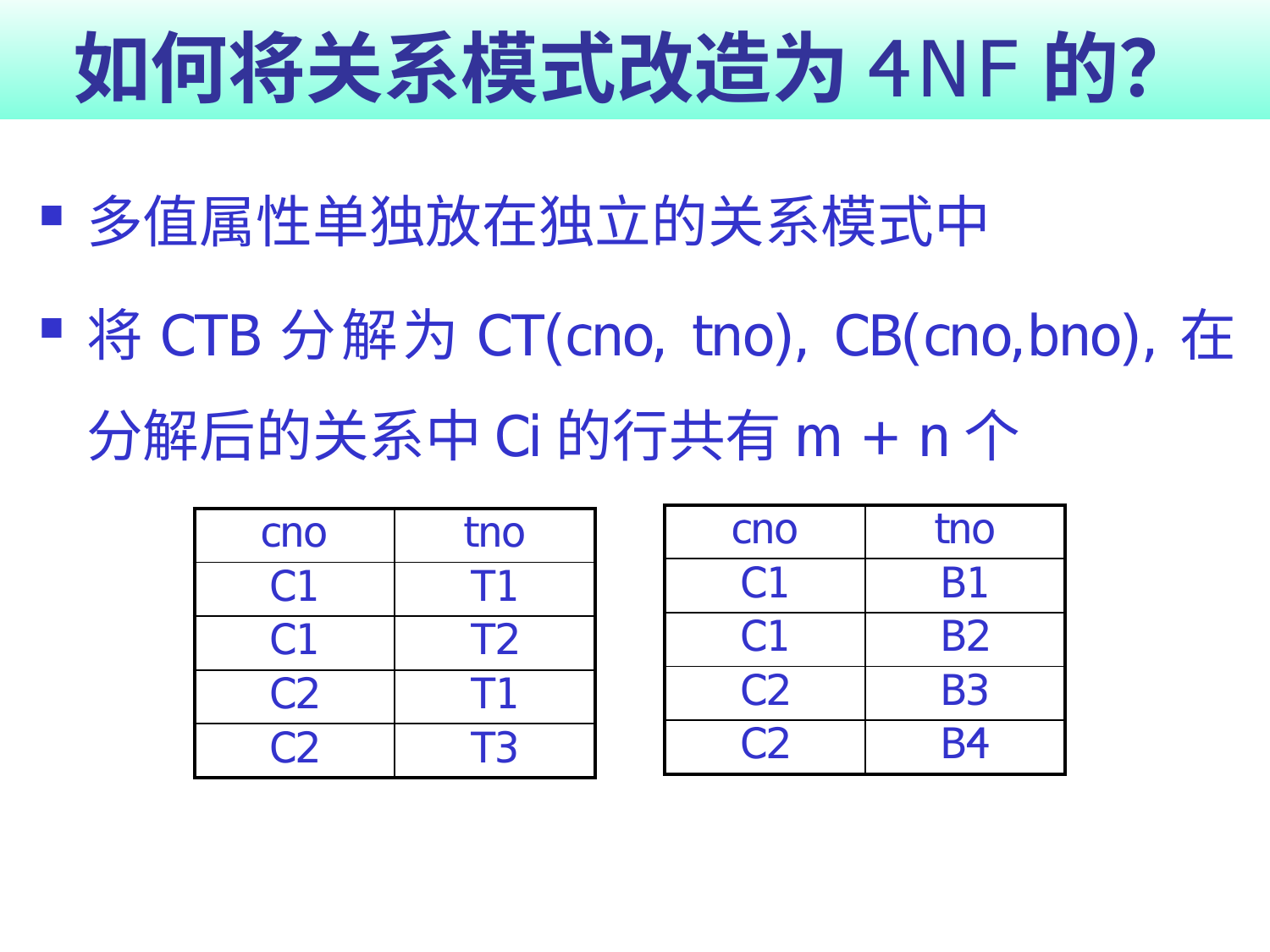

# 如何将关系模式改造为4NF的？
多值属性单独放在独立的关系模式中
将CTB分解为CT(cno, tno), CB(cno,bno),在分解后的关系中Ci的行共有m + n个

| cno | tno |
| --- | --- |
| C1 | B1 |
| C1 | B2 |
| C2 | B3 |
| C2 | B4 |
| cno | tno |
| --- | --- |
| C1 | T1 |
| C1 | T2 |
| C2 | T1 |
| C2 | T3 |